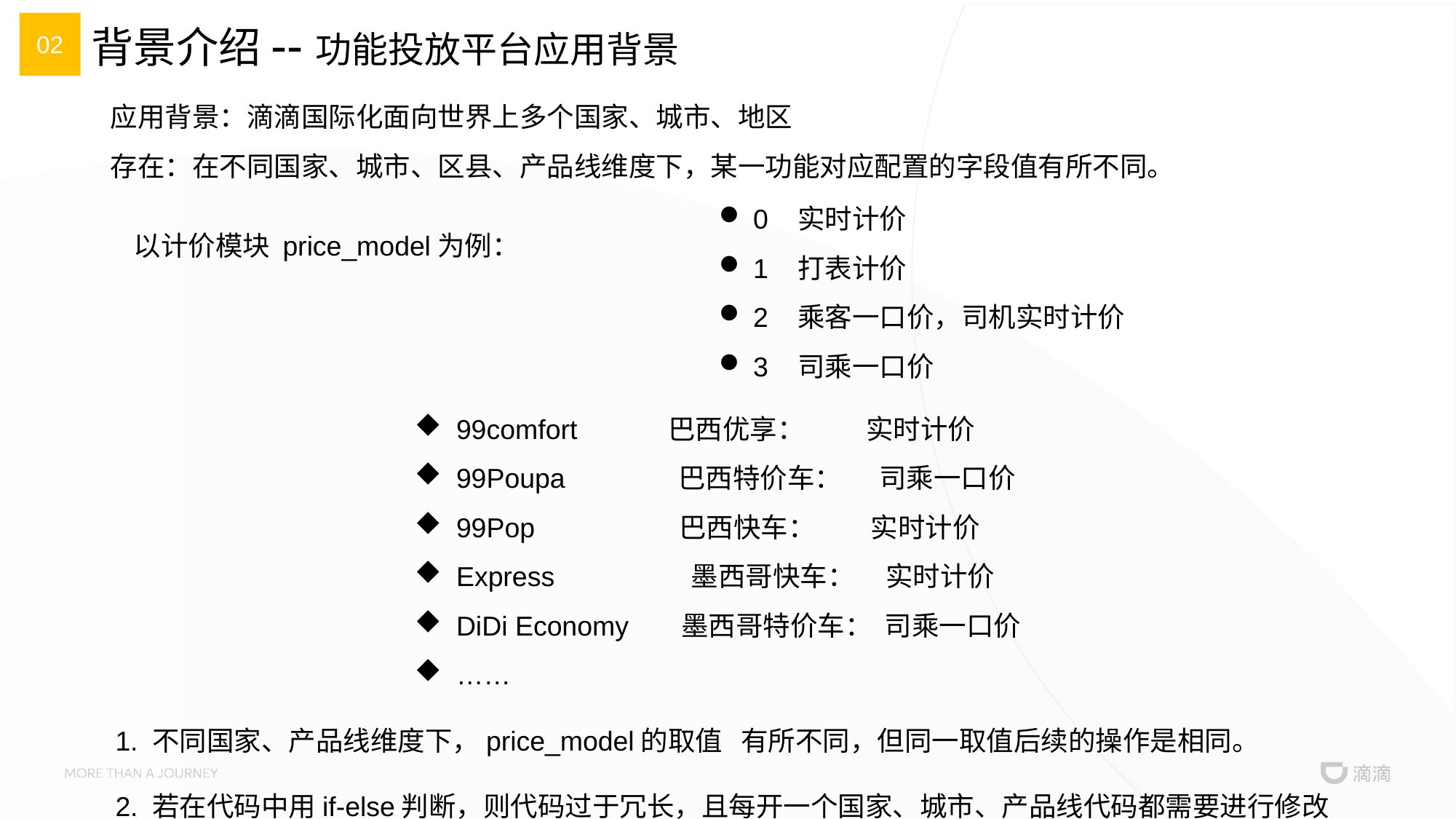

02
# 背景介绍--功能投放平台应用背景
应用背景：滴滴国际化面向世界上多个国家、城市、地区
存在：在不同国家、城市、区县、产品线维度下，某一功能对应配置的字段值有所不同。
0   实时计价
1   打表计价
2   乘客一口价，司机实时计价
3   司乘一口价
以计价模块 price_model为例：
 99comfort           巴西优享：          实时计价
 99Poupa              巴西特价车：      司乘一口价
 99Pop                  巴西快车：         实时计价
 Express                 墨西哥快车：     实时计价
 DiDi Economy      墨西哥特价车：  司乘一口价
 ……
1. 不同国家、产品线维度下，price_model的取值   有所不同，但同一取值后续的操作是相同。
2. 若在代码中用if-else判断，则代码过于冗长，且每开一个国家、城市、产品线代码都需要进行修改